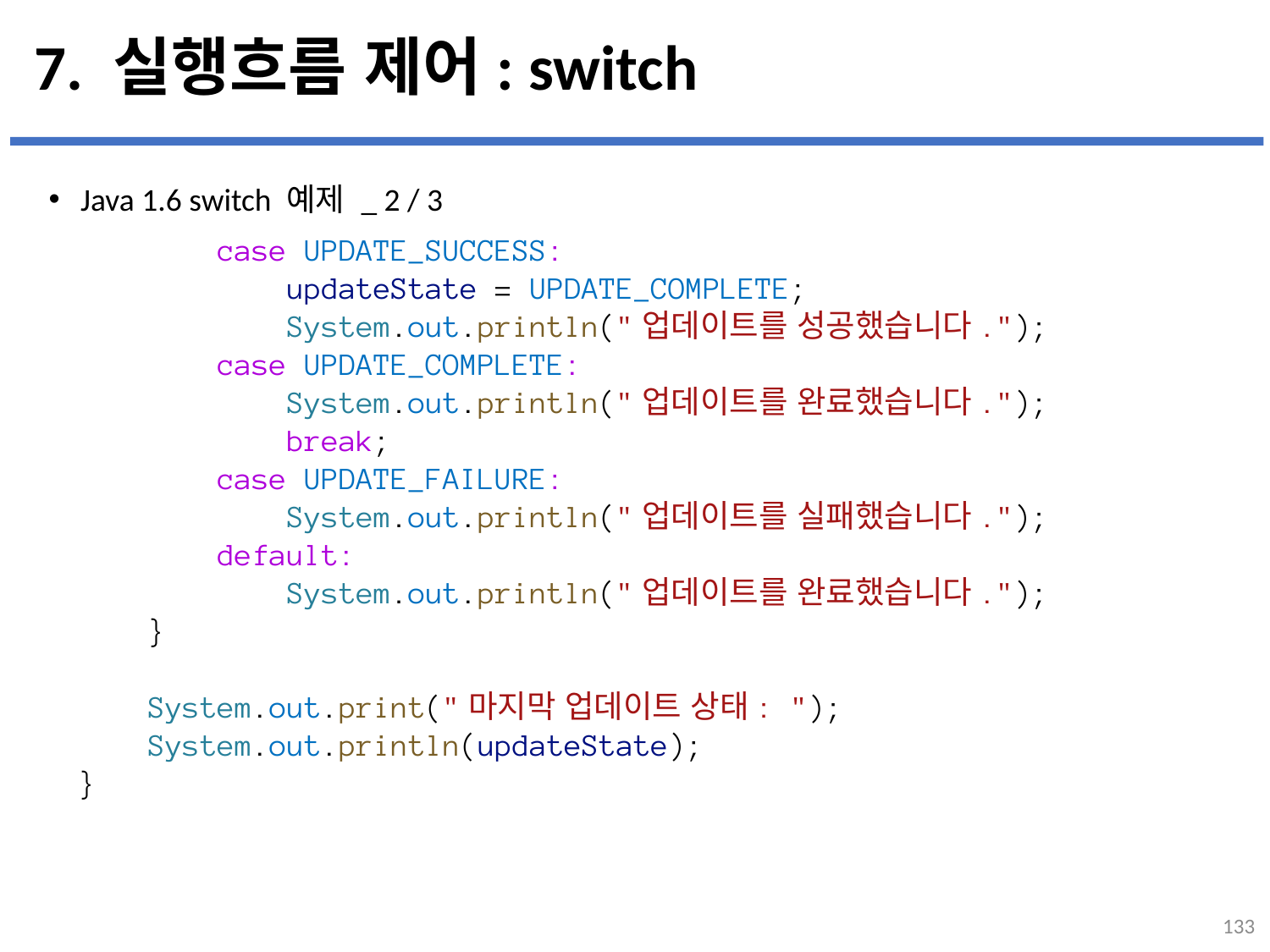

# 7. 실행흐름 제어: switch
Java 1.6 switch 예제 _ 2 / 3
...

설명
        case UPDATE_SUCCESS:
            updateState = UPDATE_COMPLETE;
            System.out.println("업데이트를 성공했습니다.");
        case UPDATE_COMPLETE:
            System.out.println("업데이트를 완료했습니다.");
            break;
        case UPDATE_FAILURE:
            System.out.println("업데이트를 실패했습니다.");
        default:
            System.out.println("업데이트를 완료했습니다.");
    }
    System.out.print("마지막 업데이트 상태: ");
    System.out.println(updateState);
}
133